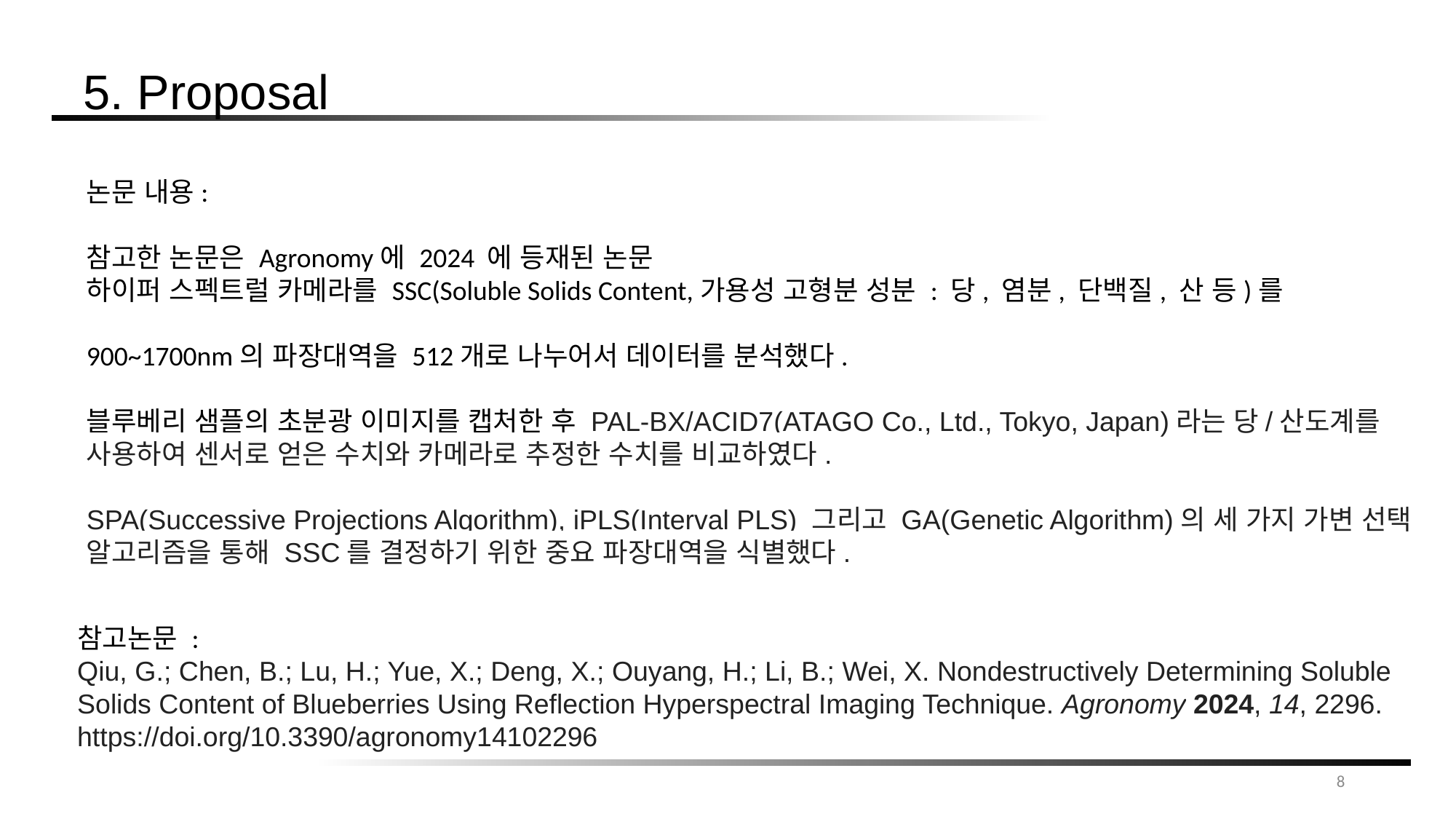

5. Proposal
논문 내용:
참고한 논문은 Agronomy에 2024 에 등재된 논문
하이퍼 스펙트럴 카메라를 SSC(Soluble Solids Content,가용성 고형분 성분 : 당, 염분, 단백질, 산 등)를
900~1700nm의 파장대역을 512개로 나누어서 데이터를 분석했다.
블루베리 샘플의 초분광 이미지를 캡처한 후 PAL-BX/ACID7(ATAGO Co., Ltd., Tokyo, Japan)라는 당/산도계를
사용하여 센서로 얻은 수치와 카메라로 추정한 수치를 비교하였다.
SPA(Successive Projections Algorithm), iPLS(Interval PLS) 그리고 GA(Genetic Algorithm)의 세 가지 가변 선택
알고리즘을 통해 SSC를 결정하기 위한 중요 파장대역을 식별했다.
참고논문 :
Qiu, G.; Chen, B.; Lu, H.; Yue, X.; Deng, X.; Ouyang, H.; Li, B.; Wei, X. Nondestructively Determining Soluble Solids Content of Blueberries Using Reflection Hyperspectral Imaging Technique. Agronomy 2024, 14, 2296. https://doi.org/10.3390/agronomy14102296
8